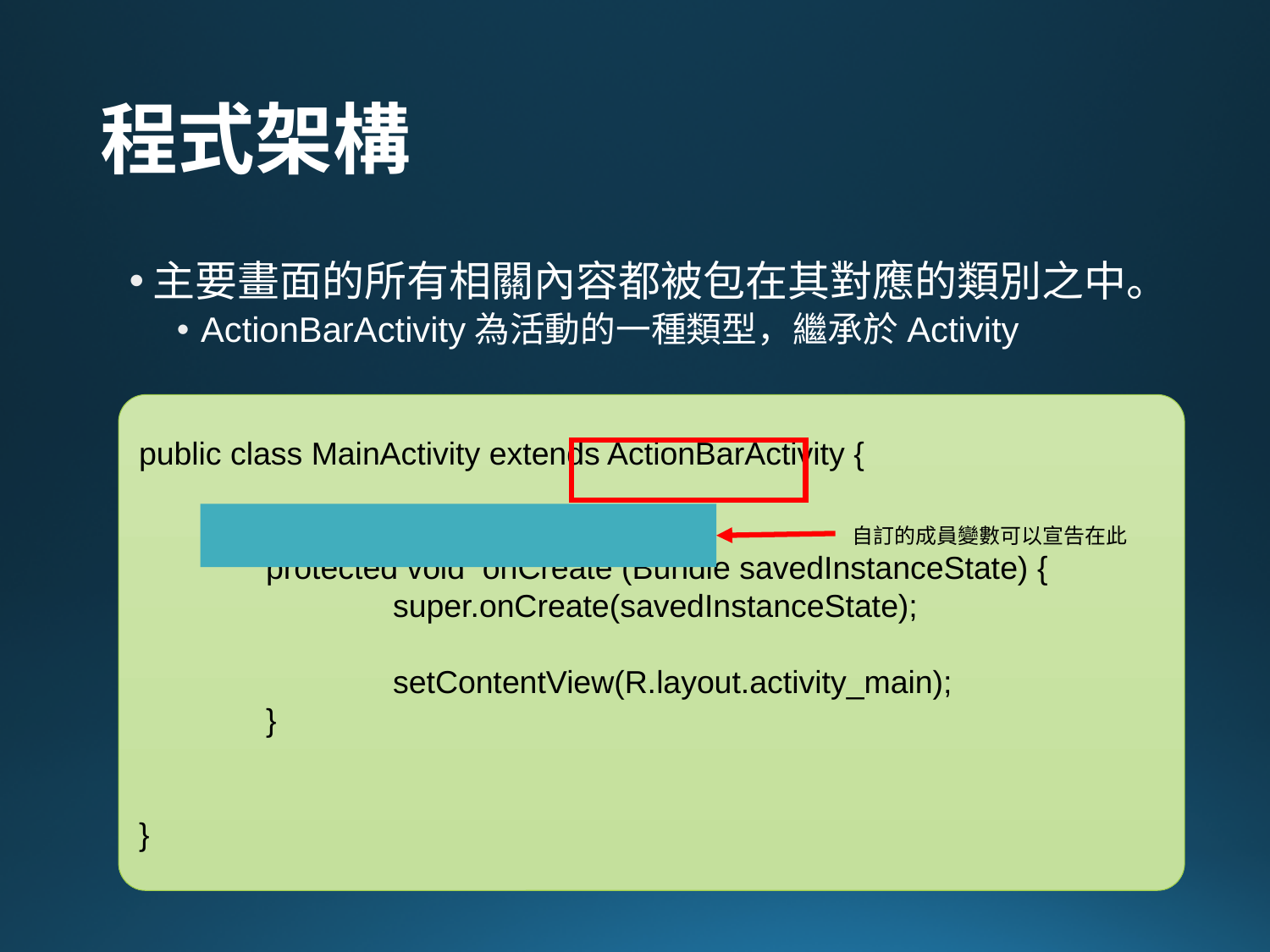

# 程式架構
主要畫面的所有相關內容都被包在其對應的類別之中。
ActionBarActivity為活動的一種類型，繼承於Activity
public class MainActivity extends ActionBarActivity {

	protected void  onCreate (Bundle savedInstanceState) {
		super.onCreate(savedInstanceState);
		setContentView(R.layout.activity_main);
	}

}

自訂的成員變數可以宣告在此